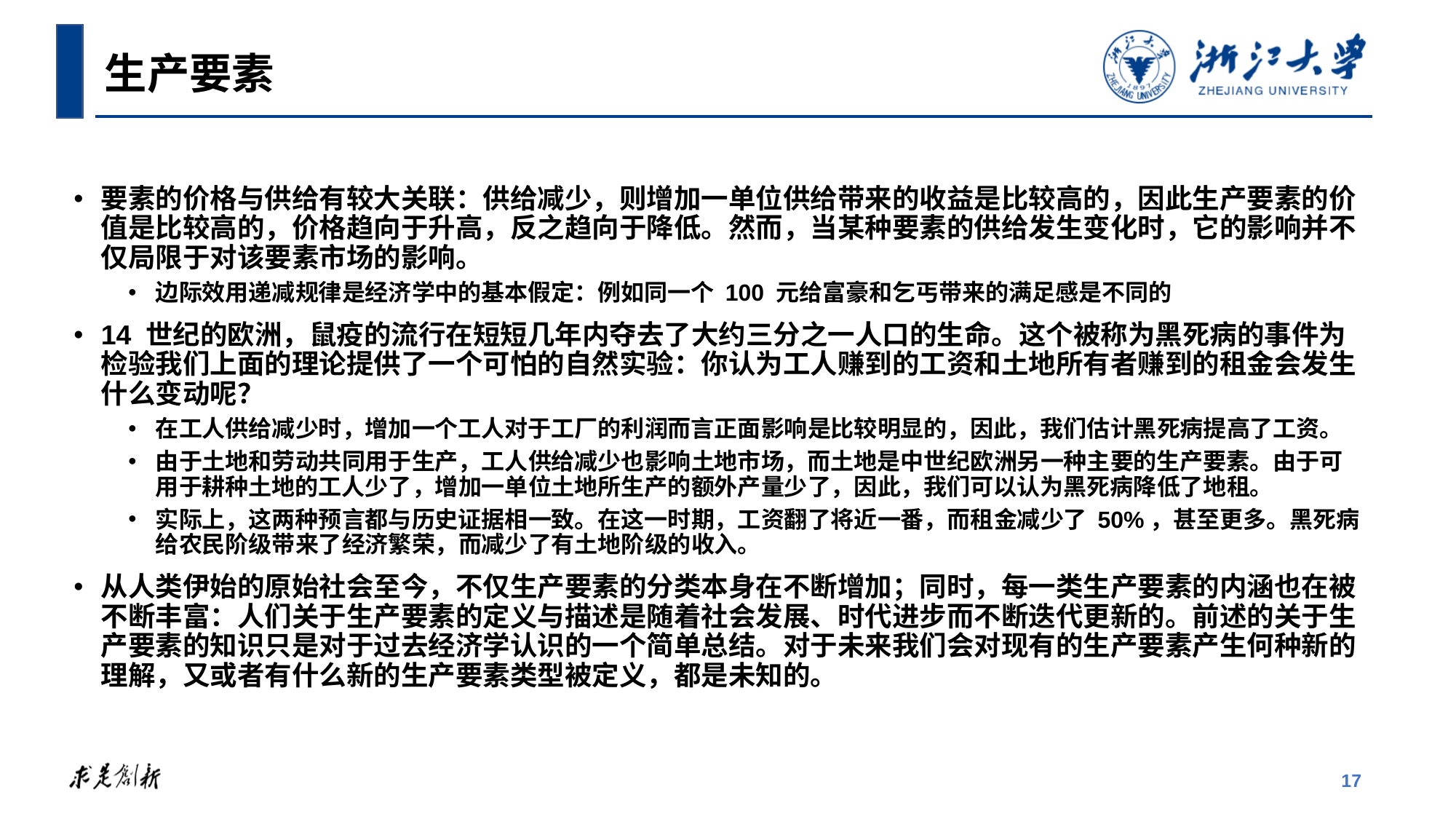

生产要素
要素的价格与供给有较大关联：供给减少，则增加一单位供给带来的收益是比较高的，因此生产要素的价值是比较高的，价格趋向于升高，反之趋向于降低。然而，当某种要素的供给发生变化时，它的影响并不仅局限于对该要素市场的影响。
边际效用递减规律是经济学中的基本假定：例如同一个 100 元给富豪和乞丐带来的满足感是不同的
14 世纪的欧洲，鼠疫的流行在短短几年内夺去了大约三分之一人口的生命。这个被称为黑死病的事件为检验我们上面的理论提供了一个可怕的自然实验：你认为工人赚到的工资和土地所有者赚到的租金会发生什么变动呢？
在工人供给减少时，增加一个工人对于工厂的利润而言正面影响是比较明显的，因此，我们估计黑死病提高了工资。
由于土地和劳动共同用于生产，工人供给减少也影响土地市场，而土地是中世纪欧洲另一种主要的生产要素。由于可用于耕种土地的工人少了，增加一单位土地所生产的额外产量少了，因此，我们可以认为黑死病降低了地租。
实际上，这两种预言都与历史证据相一致。在这一时期，工资翻了将近一番，而租金减少了 50%，甚至更多。黑死病给农民阶级带来了经济繁荣，而减少了有土地阶级的收入。
从人类伊始的原始社会至今，不仅生产要素的分类本身在不断增加；同时，每一类生产要素的内涵也在被不断丰富：人们关于生产要素的定义与描述是随着社会发展、时代进步而不断迭代更新的。前述的关于生产要素的知识只是对于过去经济学认识的一个简单总结。对于未来我们会对现有的生产要素产生何种新的理解，又或者有什么新的生产要素类型被定义，都是未知的。
17